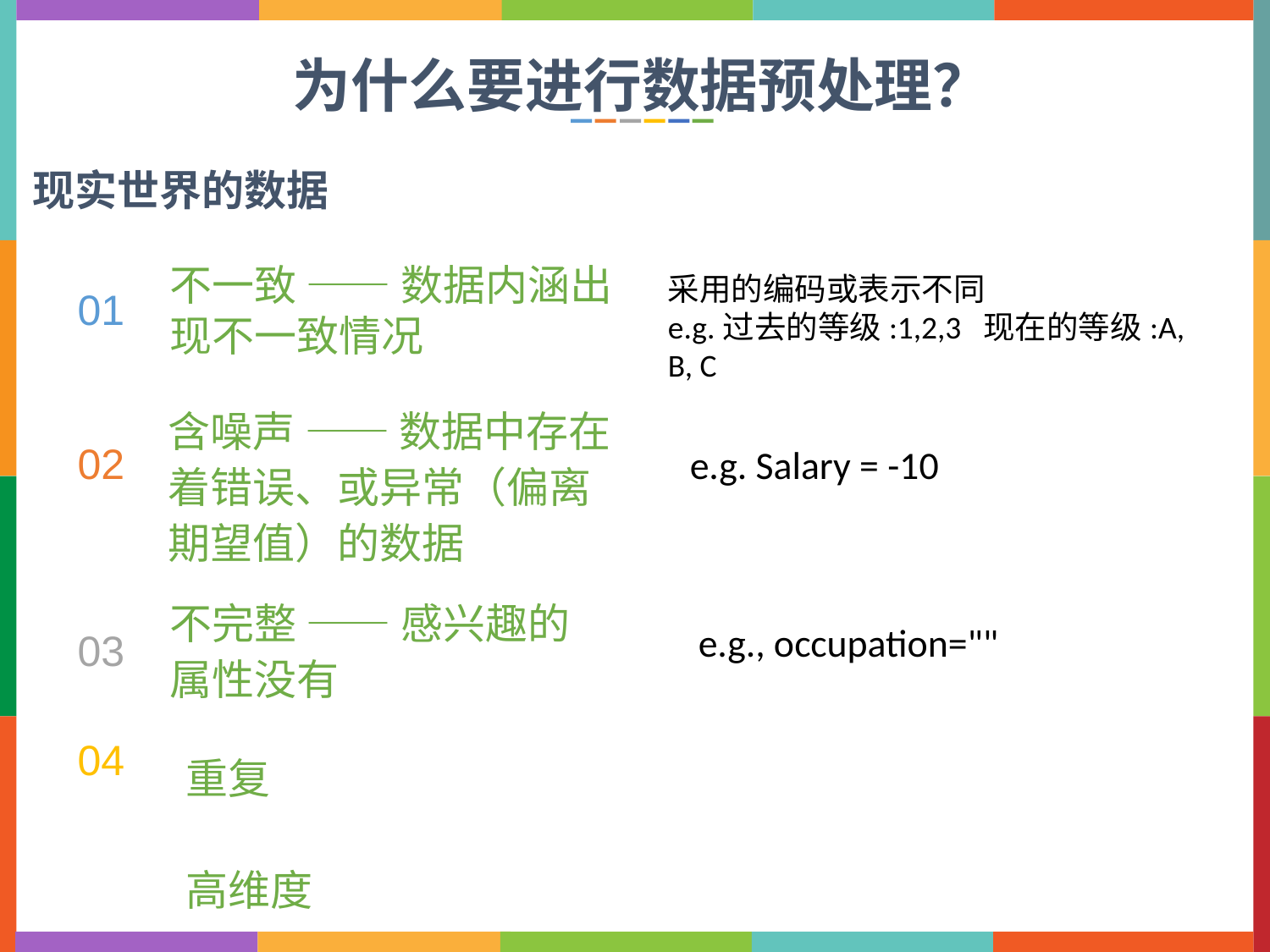

为什么要进行数据预处理？

现实世界的数据
不一致 —— 数据内涵出现不一致情况
采用的编码或表示不同
e.g.过去的等级:1,2,3  现在的等级:A, B, C
01
含噪声 —— 数据中存在着错误、或异常（偏离期望值）的数据
02
e.g. Salary = -10
不完整 —— 感兴趣的属性没有
e.g., occupation=""
03
04
重复

高维度